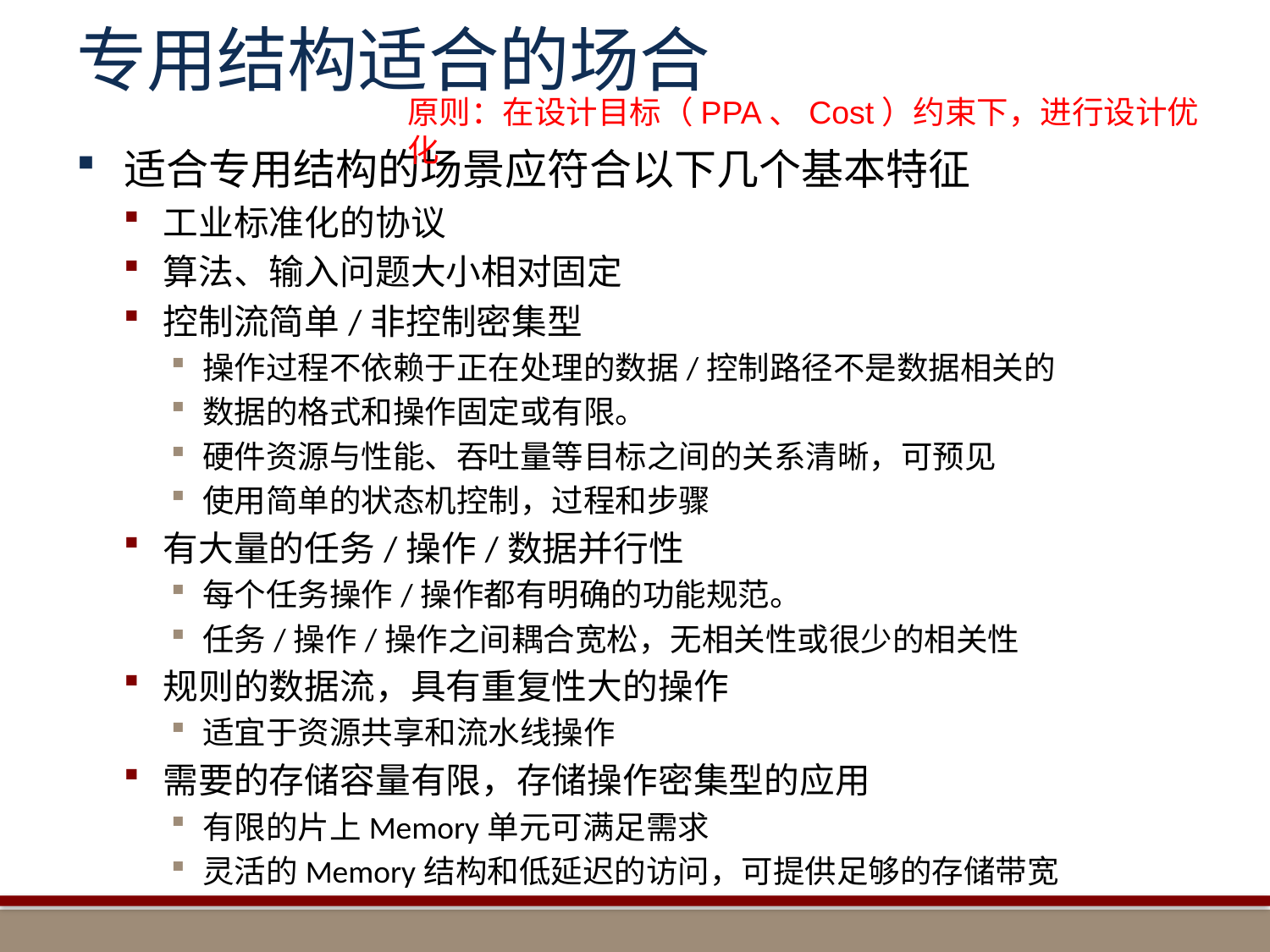

# 专用结构适合的场合
原则：在设计目标（PPA、Cost）约束下，进行设计优化
适合专用结构的场景应符合以下几个基本特征
工业标准化的协议
算法、输入问题大小相对固定
控制流简单/非控制密集型
操作过程不依赖于正在处理的数据/控制路径不是数据相关的
数据的格式和操作固定或有限。
硬件资源与性能、吞吐量等目标之间的关系清晰，可预见
使用简单的状态机控制，过程和步骤
有大量的任务/操作/数据并行性
每个任务操作/操作都有明确的功能规范。
任务/操作/操作之间耦合宽松，无相关性或很少的相关性
规则的数据流，具有重复性大的操作
适宜于资源共享和流水线操作
需要的存储容量有限，存储操作密集型的应用
有限的片上Memory单元可满足需求
灵活的Memory结构和低延迟的访问，可提供足够的存储带宽